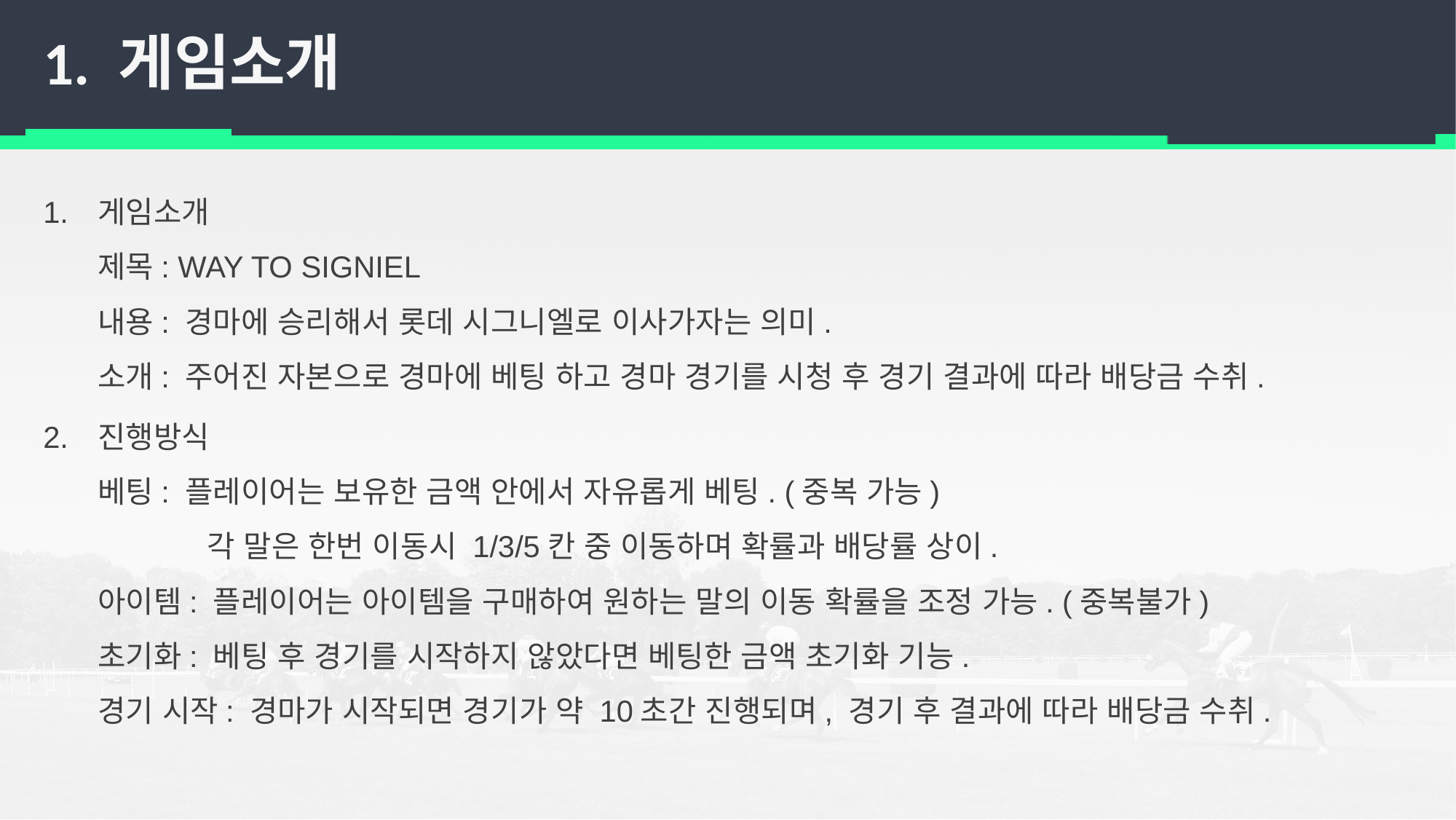

# 1. 게임소개
게임소개
제목: WAY TO SIGNIEL
내용: 경마에 승리해서 롯데 시그니엘로 이사가자는 의미.
소개: 주어진 자본으로 경마에 베팅 하고 경마 경기를 시청 후 경기 결과에 따라 배당금 수취.
진행방식
베팅: 플레이어는 보유한 금액 안에서 자유롭게 베팅. (중복 가능)
	각 말은 한번 이동시 1/3/5칸 중 이동하며 확률과 배당률 상이.
아이템: 플레이어는 아이템을 구매하여 원하는 말의 이동 확률을 조정 가능. (중복불가)
초기화: 베팅 후 경기를 시작하지 않았다면 베팅한 금액 초기화 기능.
경기 시작: 경마가 시작되면 경기가 약 10초간 진행되며, 경기 후 결과에 따라 배당금 수취.